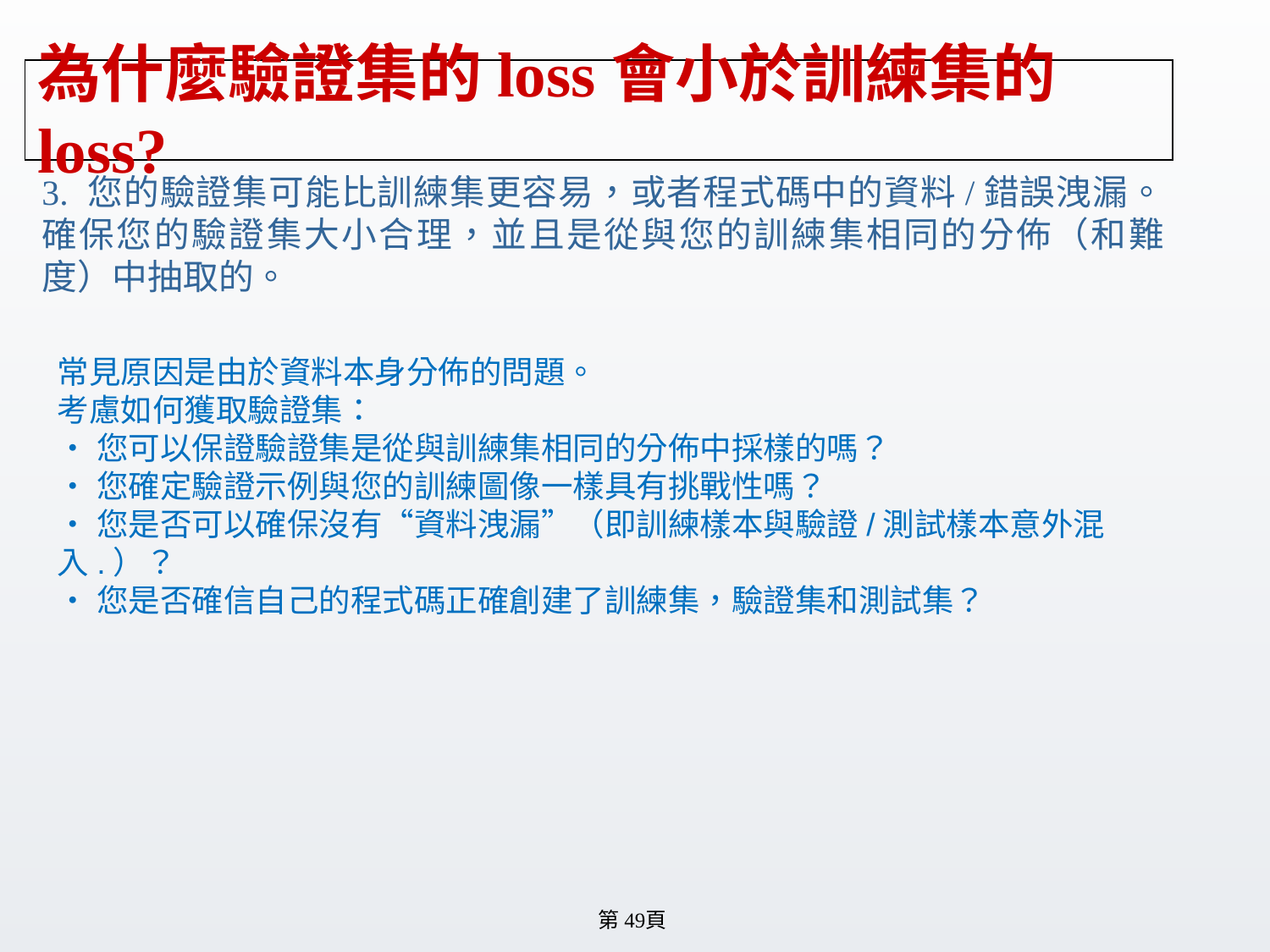

# 為什麼驗證集的loss會小於訓練集的loss?
3. 您的驗證集可能比訓練集更容易，或者程式碼中的資料/錯誤洩漏。確保您的驗證集大小合理，並且是從與您的訓練集相同的分佈（和難度）中抽取的。

常見原因是由於資料本身分佈的問題。
考慮如何獲取驗證集：
•您可以保證驗證集是從與訓練集相同的分佈中採樣的嗎？
•您確定驗證示例與您的訓練圖像一樣具有挑戰性嗎？
•您是否可以確保沒有“資料洩漏”（即訓練樣本與驗證/測試樣本意外混入.）？
•您是否確信自己的程式碼正確創建了訓練集，驗證集和測試集？